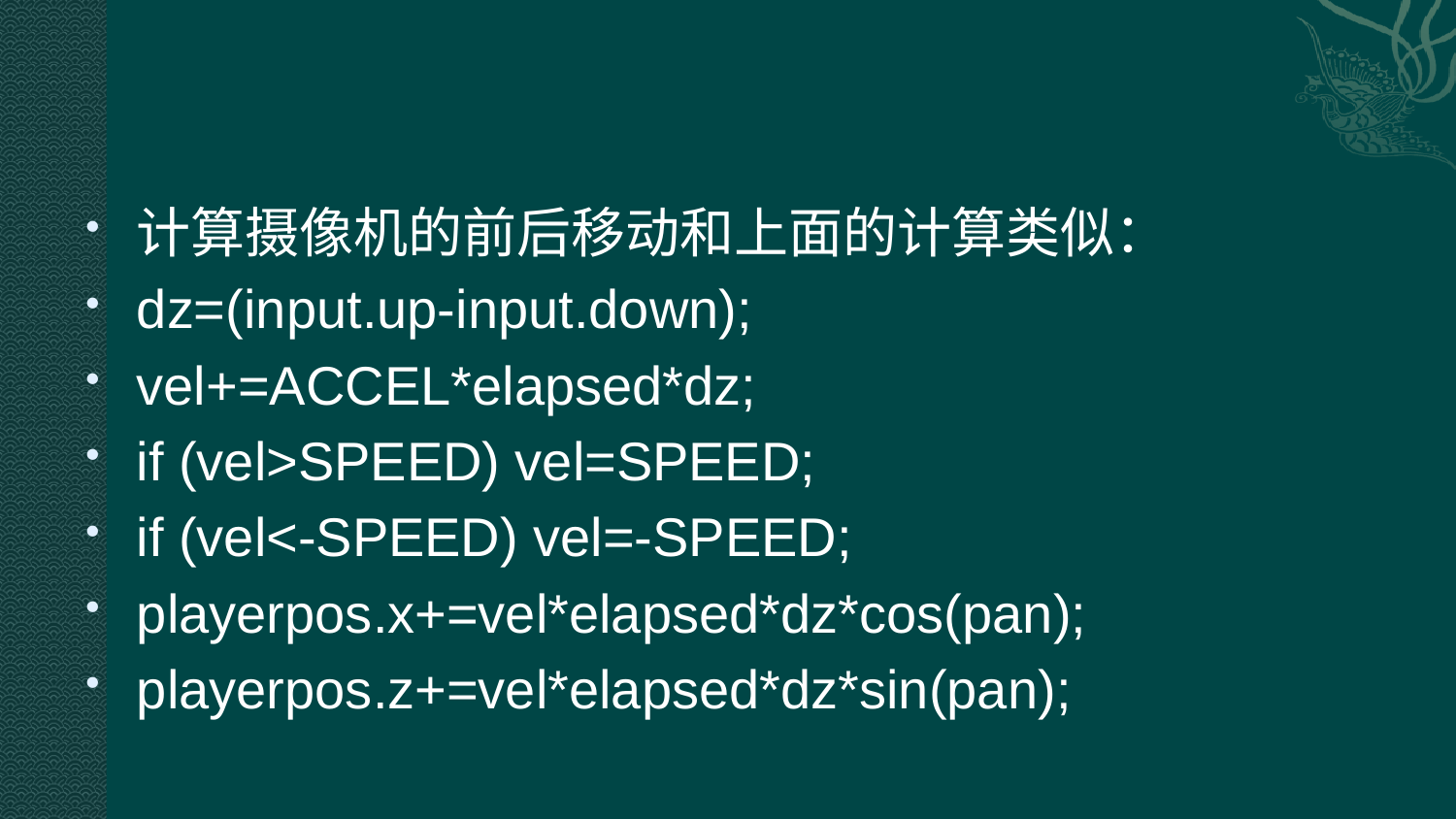

#
计算摄像机的前后移动和上面的计算类似：
dz=(input.up-input.down);
vel+=ACCEL*elapsed*dz;
if (vel>SPEED) vel=SPEED;
if (vel<-SPEED) vel=-SPEED;
playerpos.x+=vel*elapsed*dz*cos(pan);
playerpos.z+=vel*elapsed*dz*sin(pan);